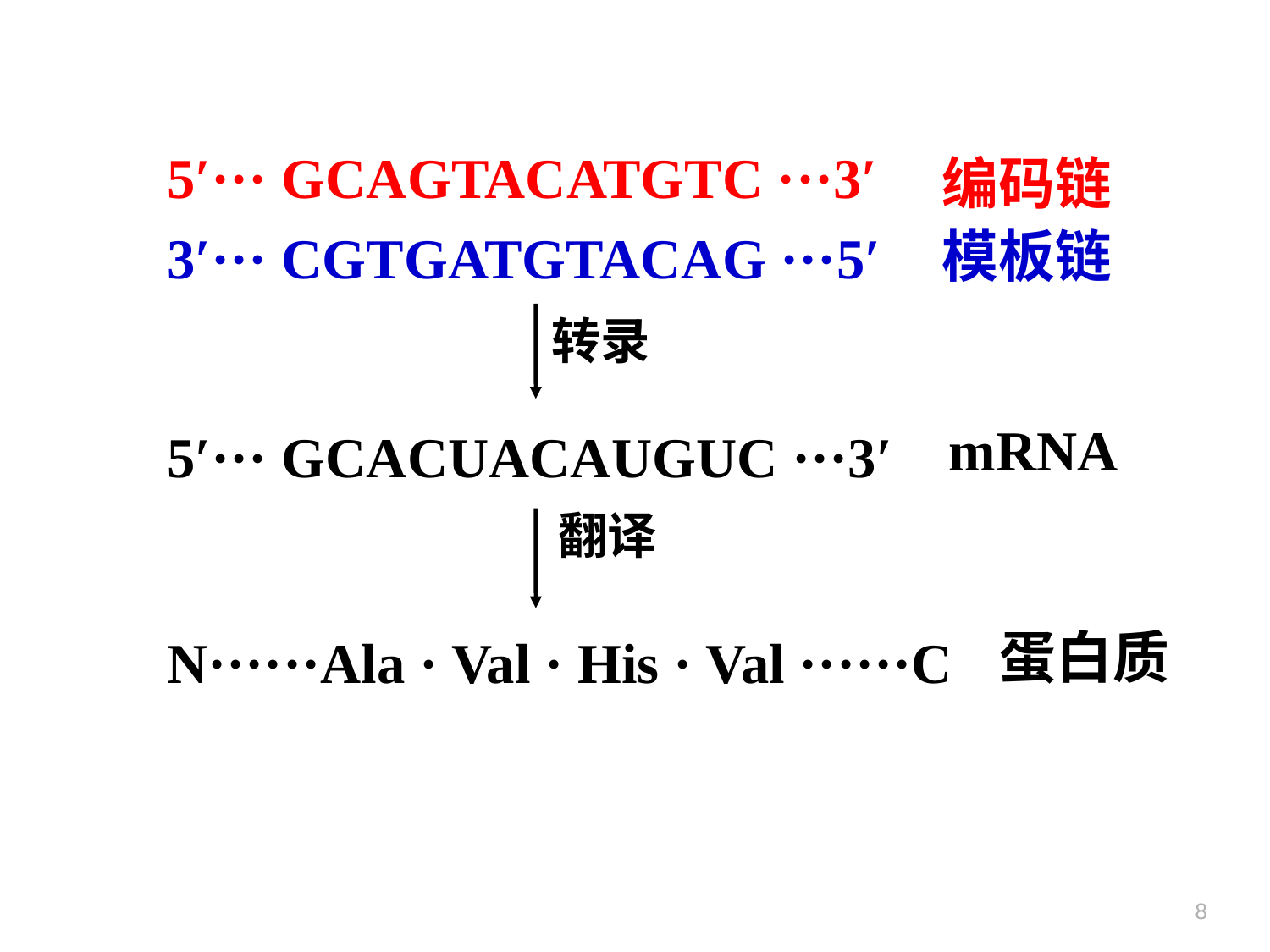

5′··· GCAGTACATGTC ···3′
编码链
模板链
3′··· CGTGATGTACAG ···5′

转录
mRNA
5′··· GCACUACAUGUC ···3′
翻译

蛋白质
N······Ala · Val · His · Val ······C
8